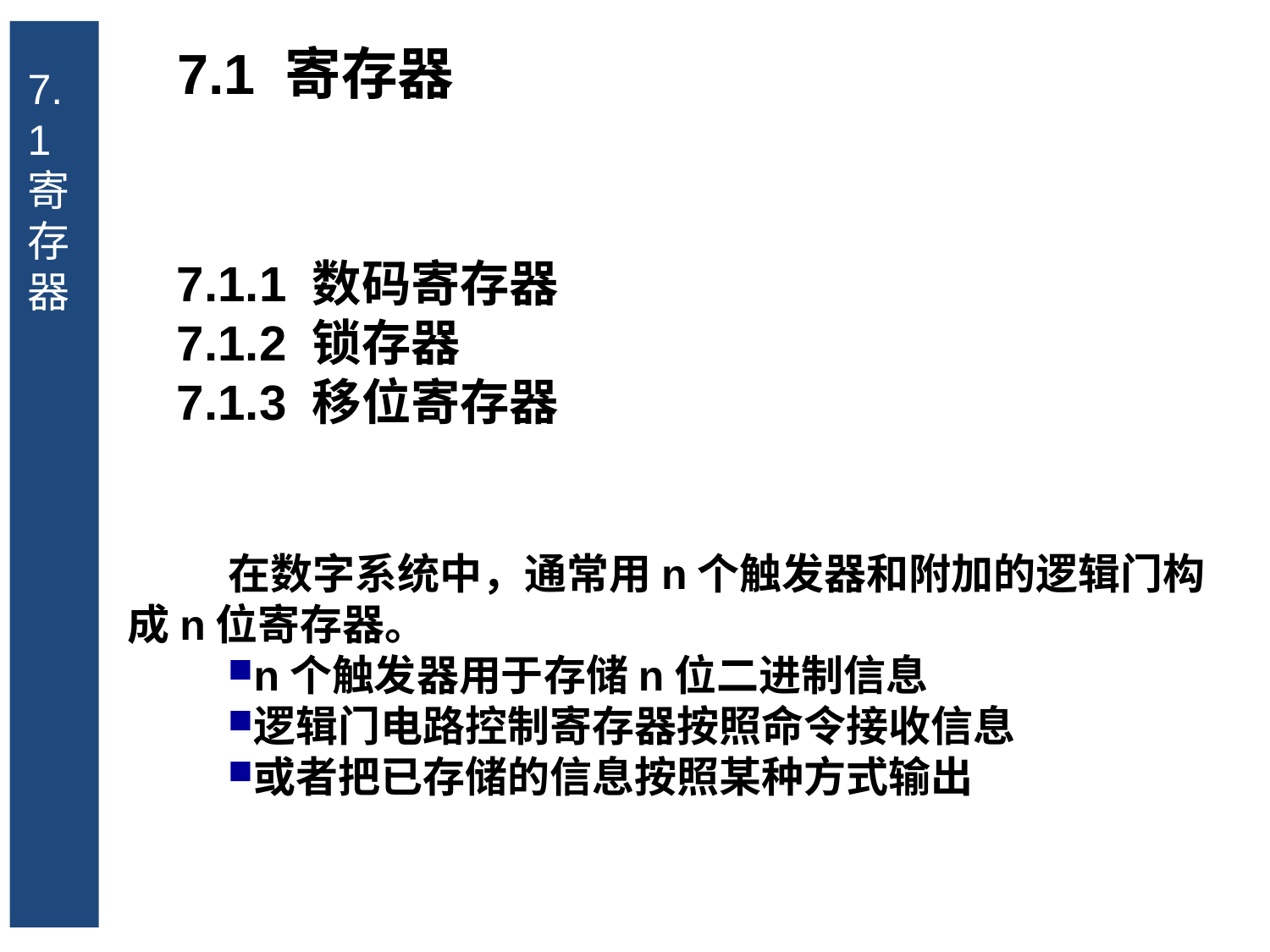

7.1  寄存器
7.1 寄存器
7.1.1 数码寄存器
7.1.2 锁存器
7.1.3 移位寄存器
在数字系统中，通常用n个触发器和附加的逻辑门构成n位寄存器。
n个触发器用于存储n位二进制信息
逻辑门电路控制寄存器按照命令接收信息
或者把已存储的信息按照某种方式输出